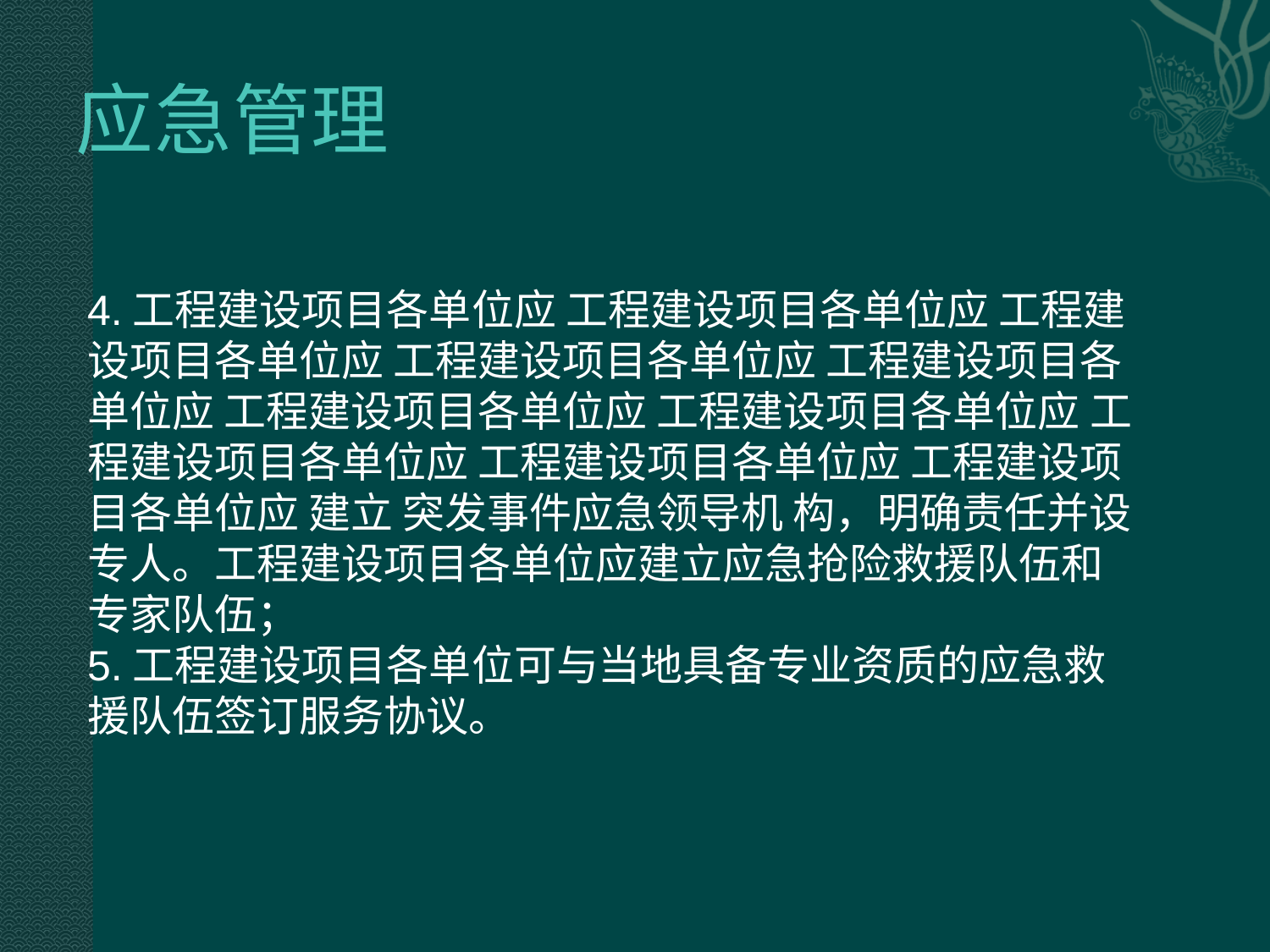

# 应急管理

4.工程建设项目各单位应 工程建设项目各单位应 工程建设项目各单位应 工程建设项目各单位应 工程建设项目各单位应 工程建设项目各单位应 工程建设项目各单位应 工程建设项目各单位应 工程建设项目各单位应 工程建设项目各单位应 建立 突发事件应急领导机 构，明确责任并设专人。工程建设项目各单位应建立应急抢险救援队伍和专家队伍；
5.工程建设项目各单位可与当地具备专业资质的应急救援队伍签订服务协议。